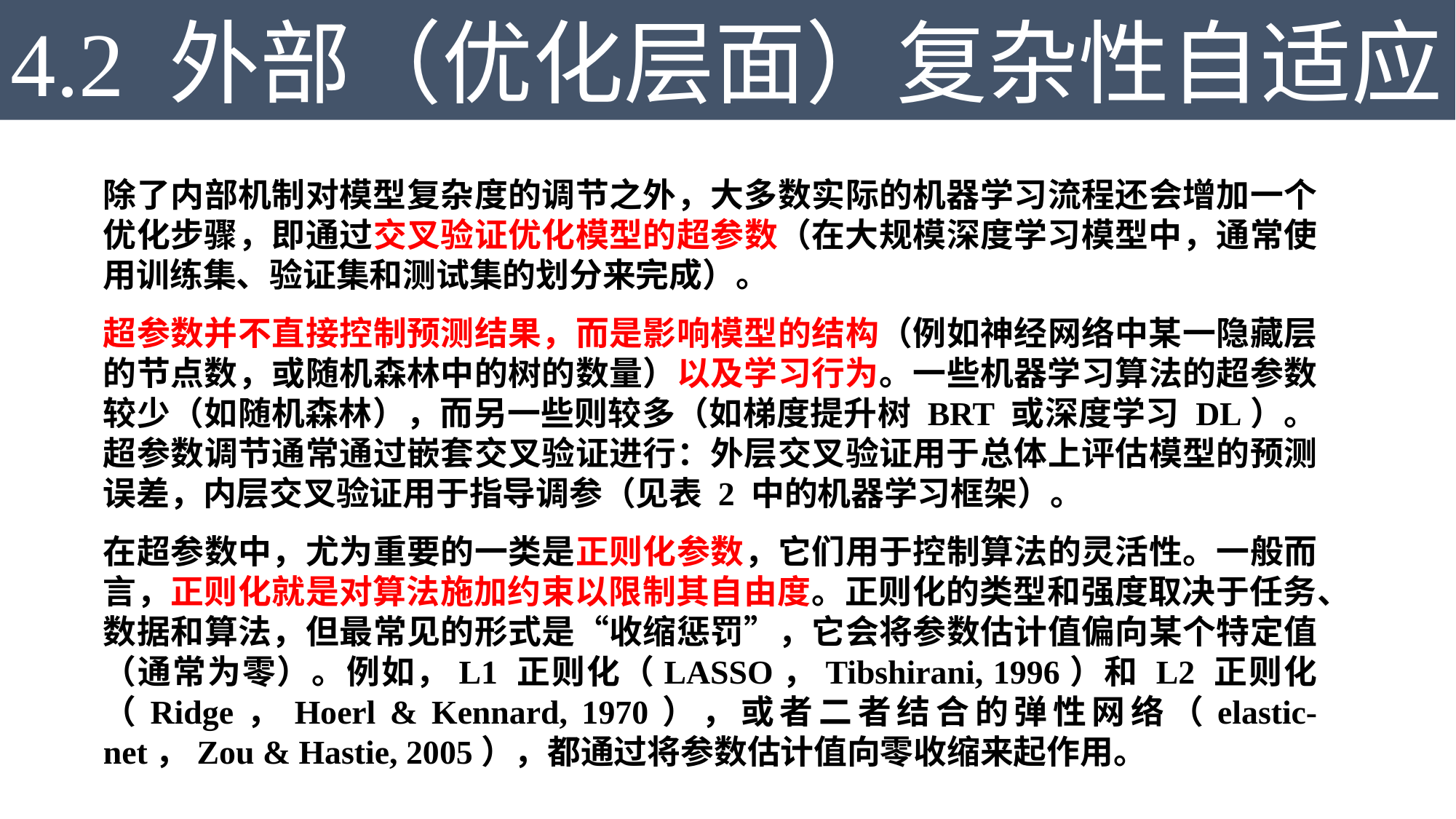

4.2 外部（优化层面）复杂性自适应
除了内部机制对模型复杂度的调节之外，大多数实际的机器学习流程还会增加一个优化步骤，即通过交叉验证优化模型的超参数（在大规模深度学习模型中，通常使用训练集、验证集和测试集的划分来完成）。
超参数并不直接控制预测结果，而是影响模型的结构（例如神经网络中某一隐藏层的节点数，或随机森林中的树的数量）以及学习行为。一些机器学习算法的超参数较少（如随机森林），而另一些则较多（如梯度提升树 BRT 或深度学习 DL）。超参数调节通常通过嵌套交叉验证进行：外层交叉验证用于总体上评估模型的预测误差，内层交叉验证用于指导调参（见表 2 中的机器学习框架）。
在超参数中，尤为重要的一类是正则化参数，它们用于控制算法的灵活性。一般而言，正则化就是对算法施加约束以限制其自由度。正则化的类型和强度取决于任务、数据和算法，但最常见的形式是“收缩惩罚”，它会将参数估计值偏向某个特定值（通常为零）。例如，L1 正则化（LASSO，Tibshirani, 1996）和 L2 正则化（Ridge，Hoerl & Kennard, 1970），或者二者结合的弹性网络（elastic-net，Zou & Hastie, 2005），都通过将参数估计值向零收缩来起作用。